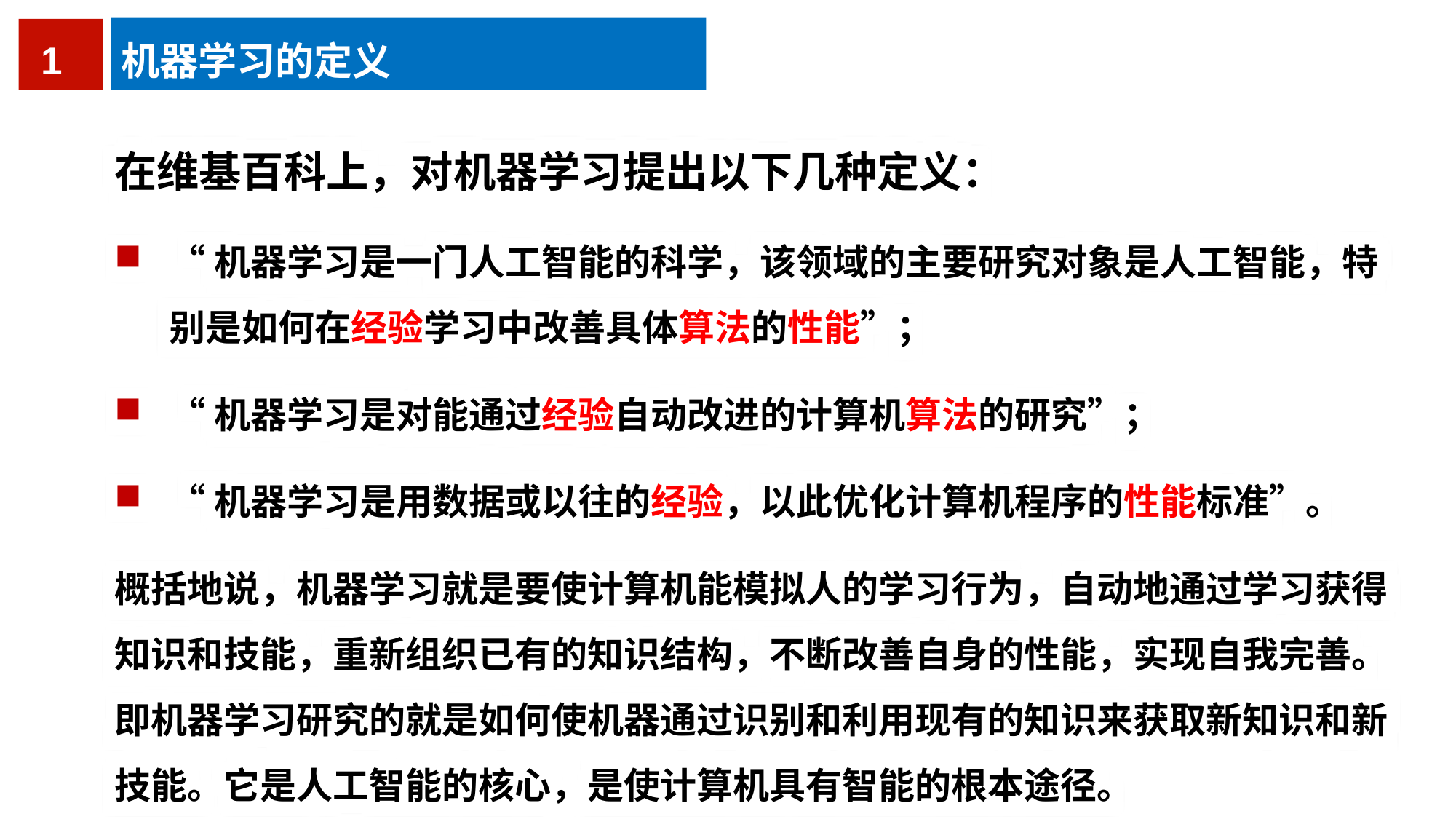

1
机器学习的定义

在维基百科上，对机器学习提出以下几种定义：
“机器学习是一门人工智能的科学，该领域的主要研究对象是人工智能，特别是如何在经验学习中改善具体算法的性能”；
“机器学习是对能通过经验自动改进的计算机算法的研究”；
“机器学习是用数据或以往的经验，以此优化计算机程序的性能标准”。
概括地说，机器学习就是要使计算机能模拟人的学习行为，自动地通过学习获得知识和技能，重新组织已有的知识结构，不断改善自身的性能，实现自我完善。即机器学习研究的就是如何使机器通过识别和利用现有的知识来获取新知识和新技能。它是人工智能的核心，是使计算机具有智能的根本途径。